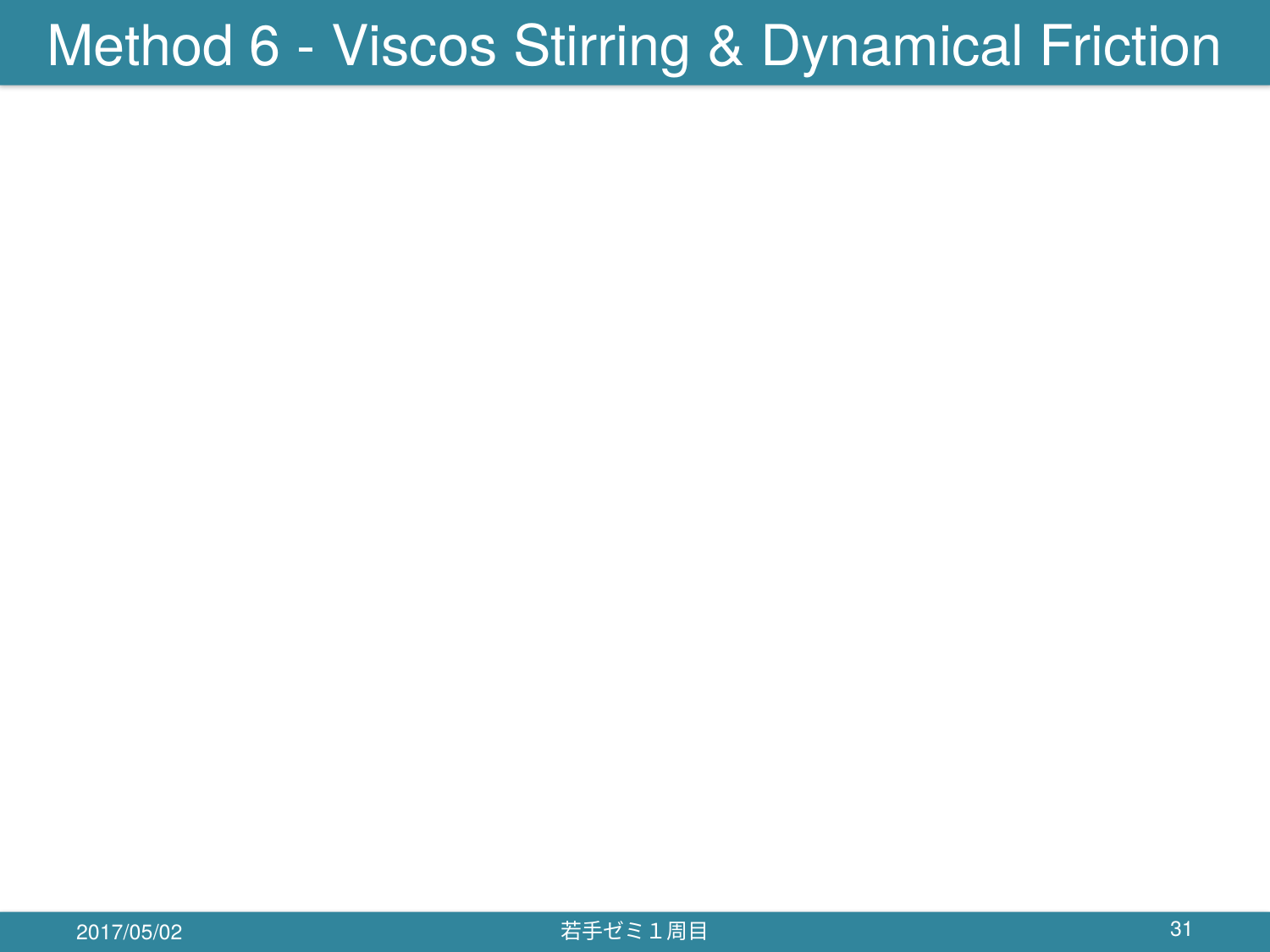

# Method 6 - Viscos Stirring & Dynamical Friction
2017/05/02
若手ゼミ１周目
31